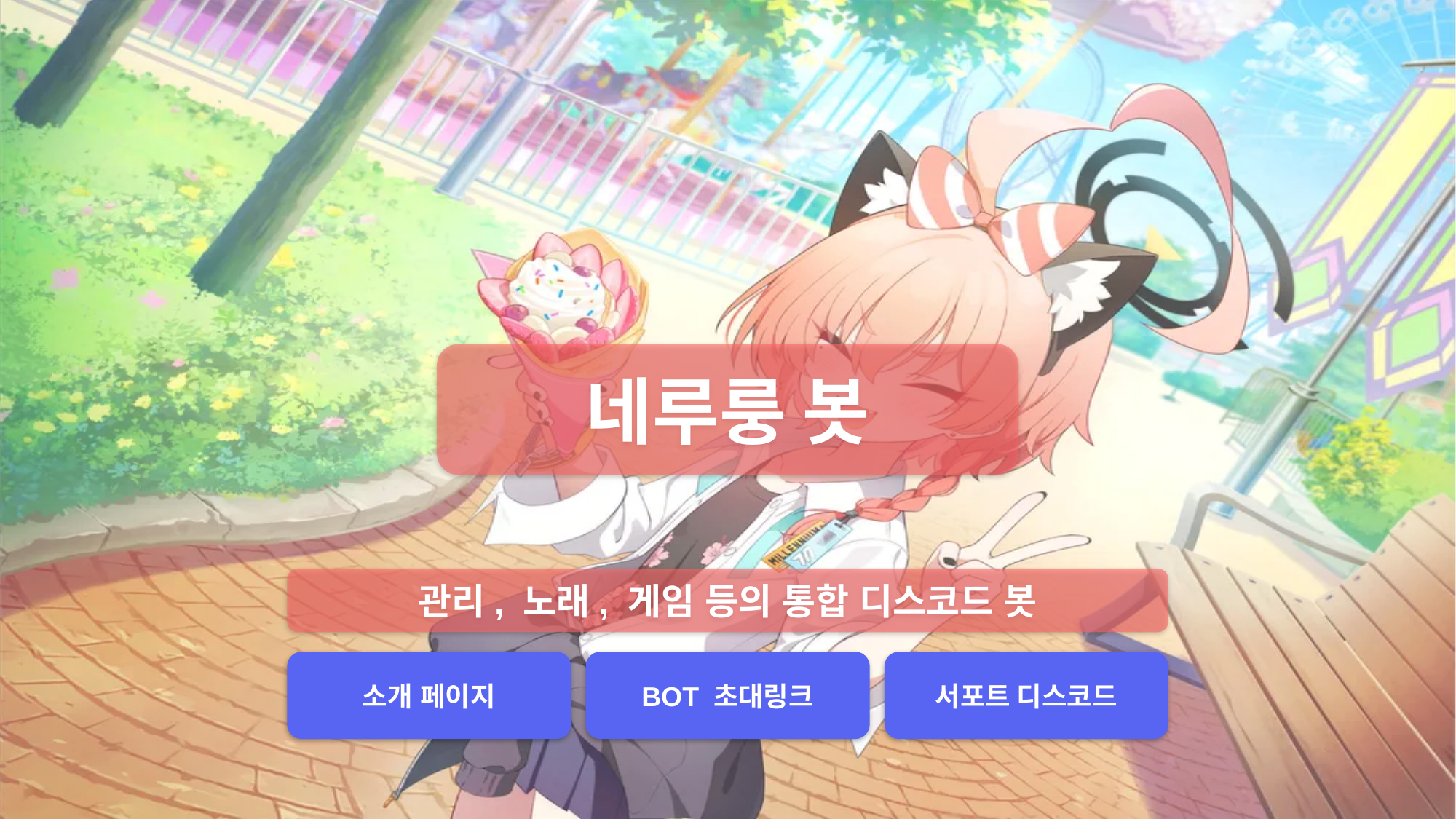

네루룽 봇
관리, 노래, 게임 등의 통합 디스코드 봇
소개 페이지
BOT 초대링크
서포트 디스코드